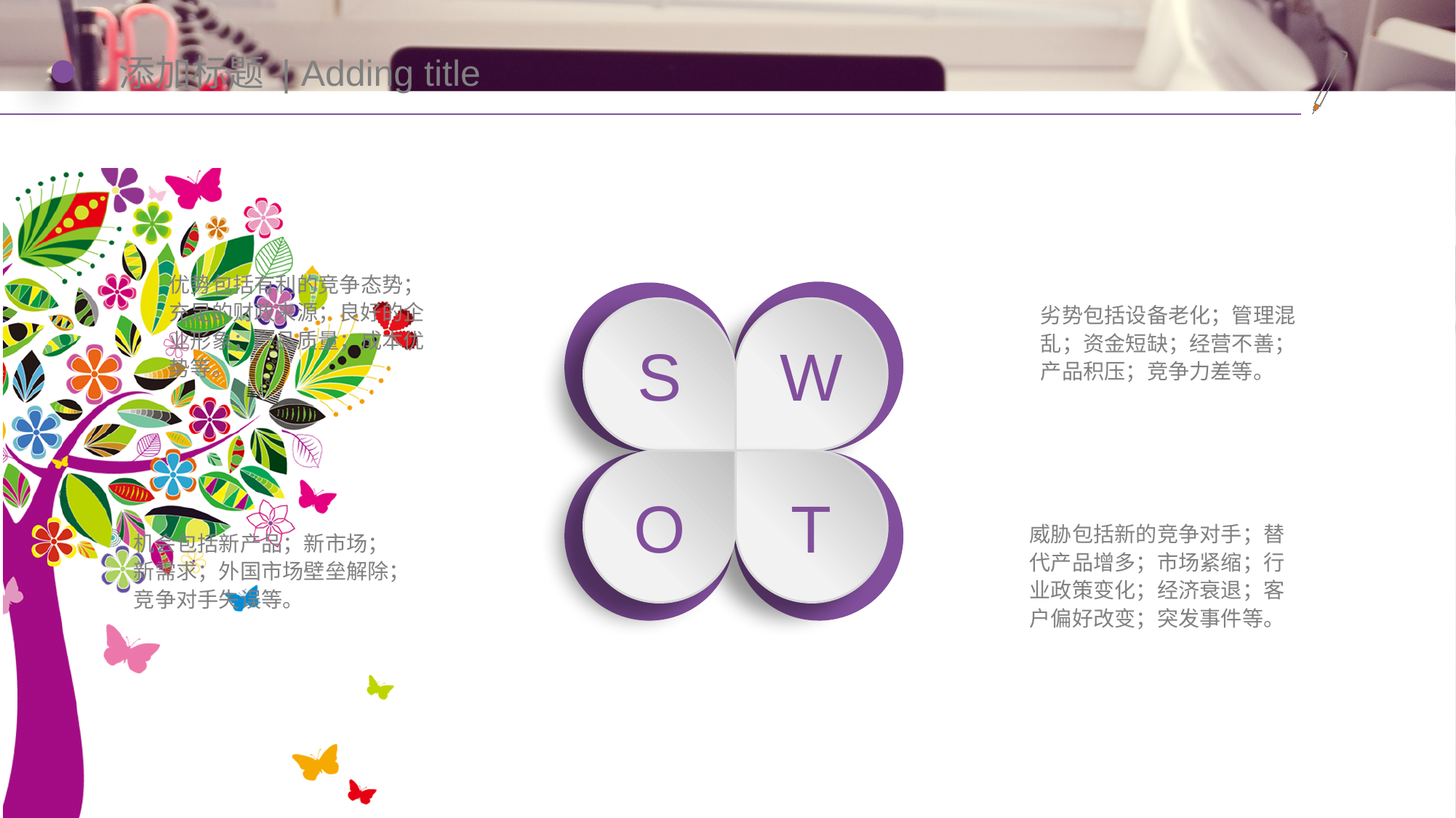

# 添加标题 | Adding title
优势包括有利的竞争态势；充足的财政来源；良好的企业形象；产品质量；成本优势等。

劣势包括设备老化；管理混乱；资金短缺；经营不善；产品积压；竞争力差等。
S
W
O
T
威胁包括新的竞争对手；替代产品增多；市场紧缩；行业政策变化；经济衰退；客户偏好改变；突发事件等。
机会包括新产品；新市场；新需求；外国市场壁垒解除；竞争对手失误等。